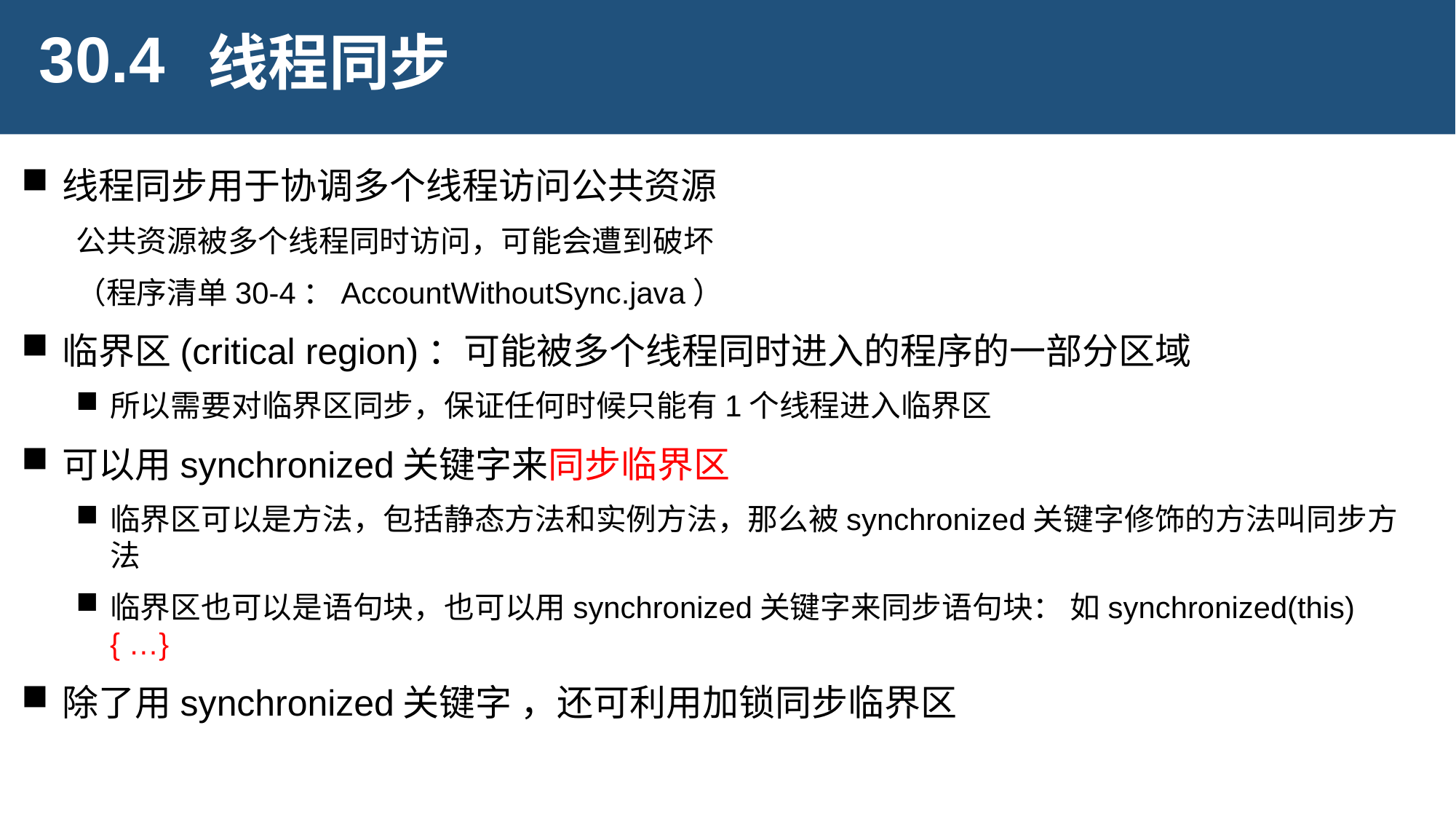

30.4
线程同步
线程同步用于协调多个线程访问公共资源
公共资源被多个线程同时访问，可能会遭到破坏
（程序清单30-4：AccountWithoutSync.java）
临界区(critical region)：可能被多个线程同时进入的程序的一部分区域
所以需要对临界区同步，保证任何时候只能有1个线程进入临界区
可以用synchronized关键字来同步临界区
临界区可以是方法，包括静态方法和实例方法，那么被synchronized关键字修饰的方法叫同步方法
临界区也可以是语句块，也可以用synchronized关键字来同步语句块： 如synchronized(this) { …}
除了用synchronized关键字 ，还可利用加锁同步临界区